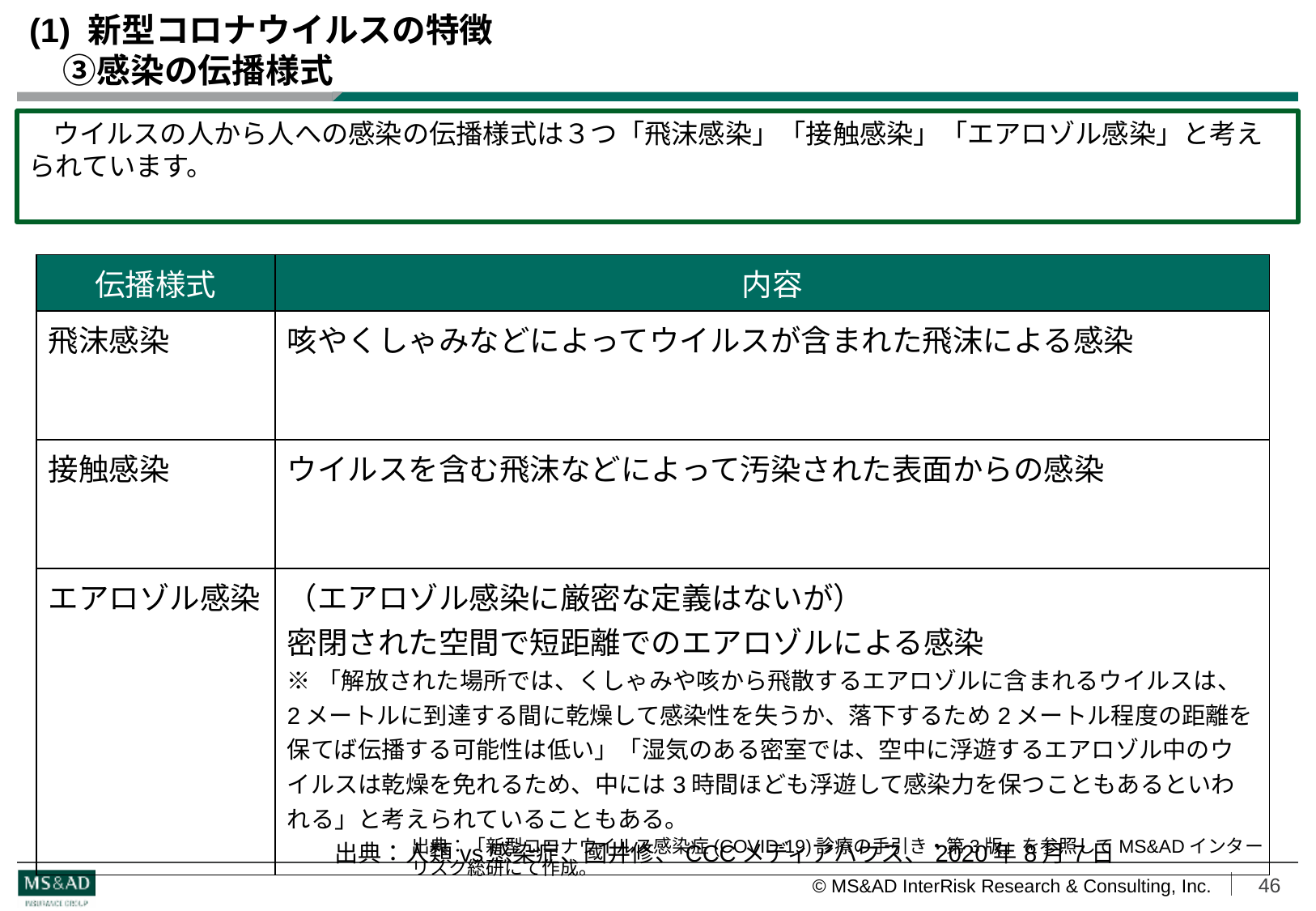

# (1) 新型コロナウイルスの特徴 　③感染の伝播様式
　ウイルスの人から人への感染の伝播様式は３つ「飛沫感染」「接触感染」「エアロゾル感染」と考えられています。
| 伝播様式 | 内容 |
| --- | --- |
| 飛沫感染 | 咳やくしゃみなどによってウイルスが含まれた飛沫による感染 |
| 接触感染 | ウイルスを含む飛沫などによって汚染された表面からの感染 |
| エアロゾル感染 | （エアロゾル感染に厳密な定義はないが） 密閉された空間で短距離でのエアロゾルによる感染 ※「解放された場所では、くしゃみや咳から飛散するエアロゾルに含まれるウイルスは、2メートルに到達する間に乾燥して感染性を失うか、落下するため2メートル程度の距離を保てば伝播する可能性は低い」「湿気のある密室では、空中に浮遊するエアロゾル中のウイルスは乾燥を免れるため、中には3時間ほども浮遊して感染力を保つこともあるといわれる」と考えられていることもある。 　　出典：人類vs感染症、國井修、CCCメディアハウス、2020年8月7日 |
出典：「新型コロナウイルス感染症(COVID-19)診療の手引き・第3版」を参照してMS&ADインターリスク総研にて作成。
46